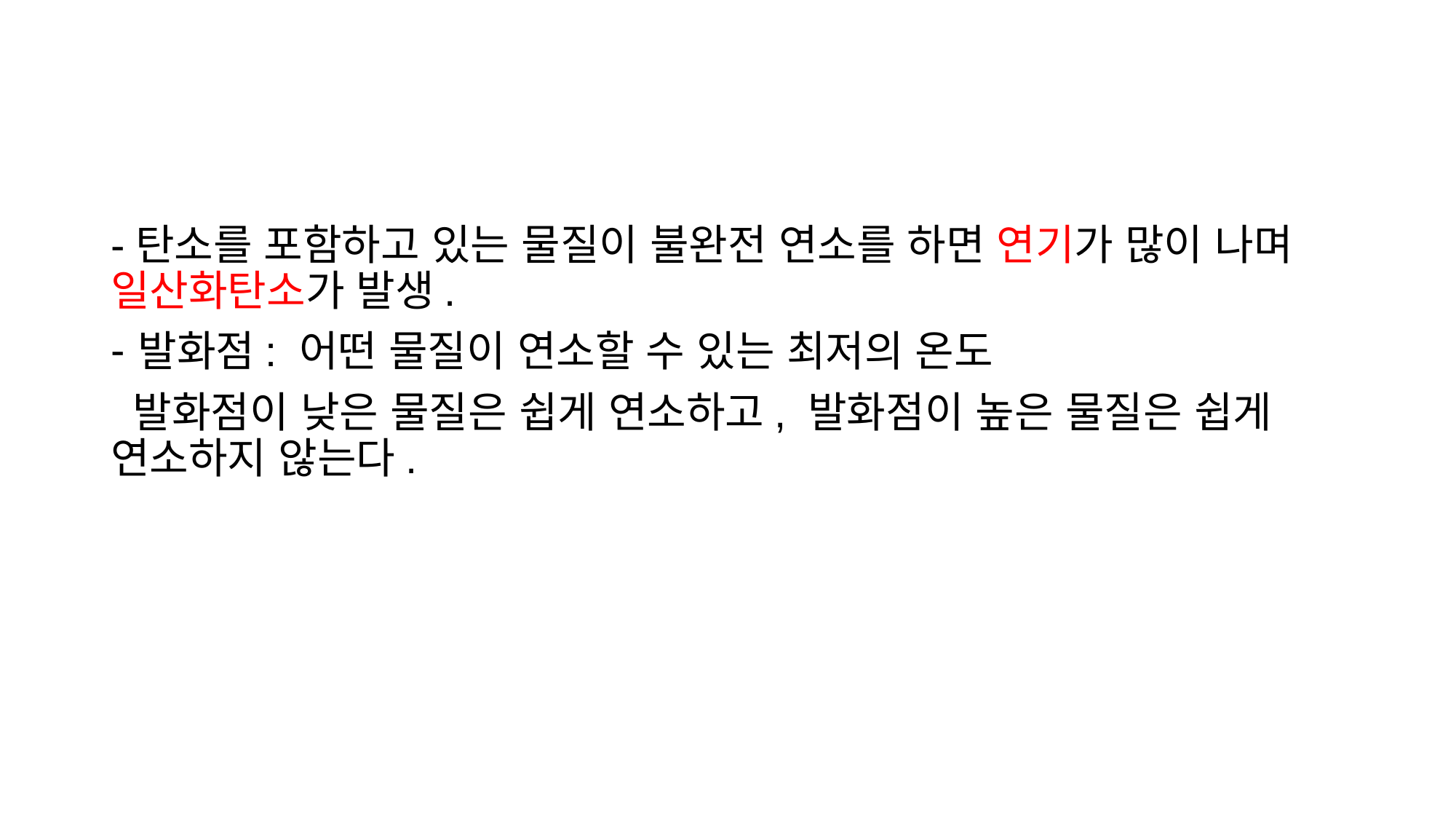

#
-탄소를 포함하고 있는 물질이 불완전 연소를 하면 연기가 많이 나며 일산화탄소가 발생.
발화점: 어떤 물질이 연소할 수 있는 최저의 온도
 발화점이 낮은 물질은 쉽게 연소하고, 발화점이 높은 물질은 쉽게 연소하지 않는다.